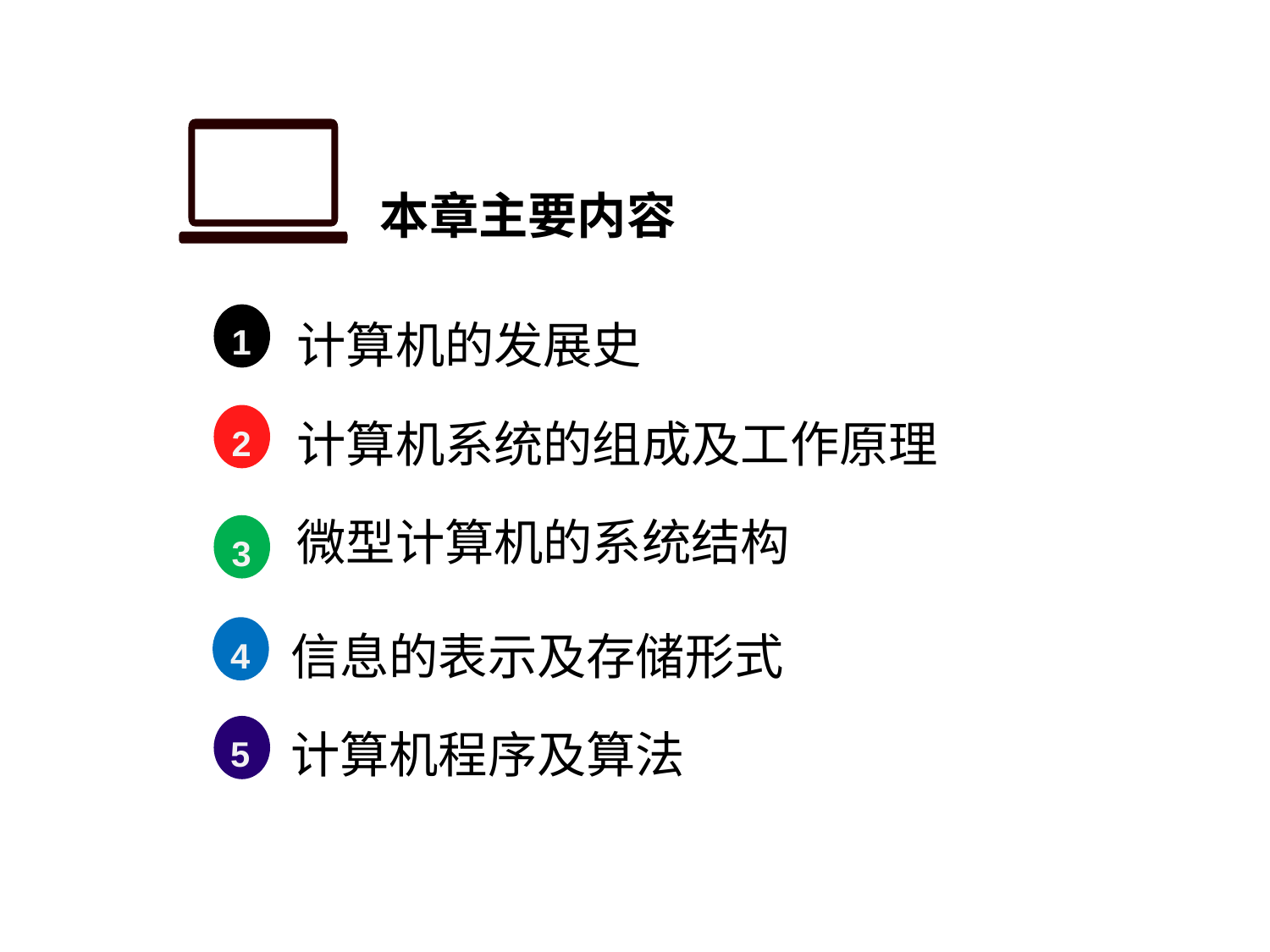

本章主要内容
计算机的发展史
计算机系统的组成及工作原理
微型计算机的系统结构

1

2

3
信息的表示及存储形式
计算机程序及算法

4

5